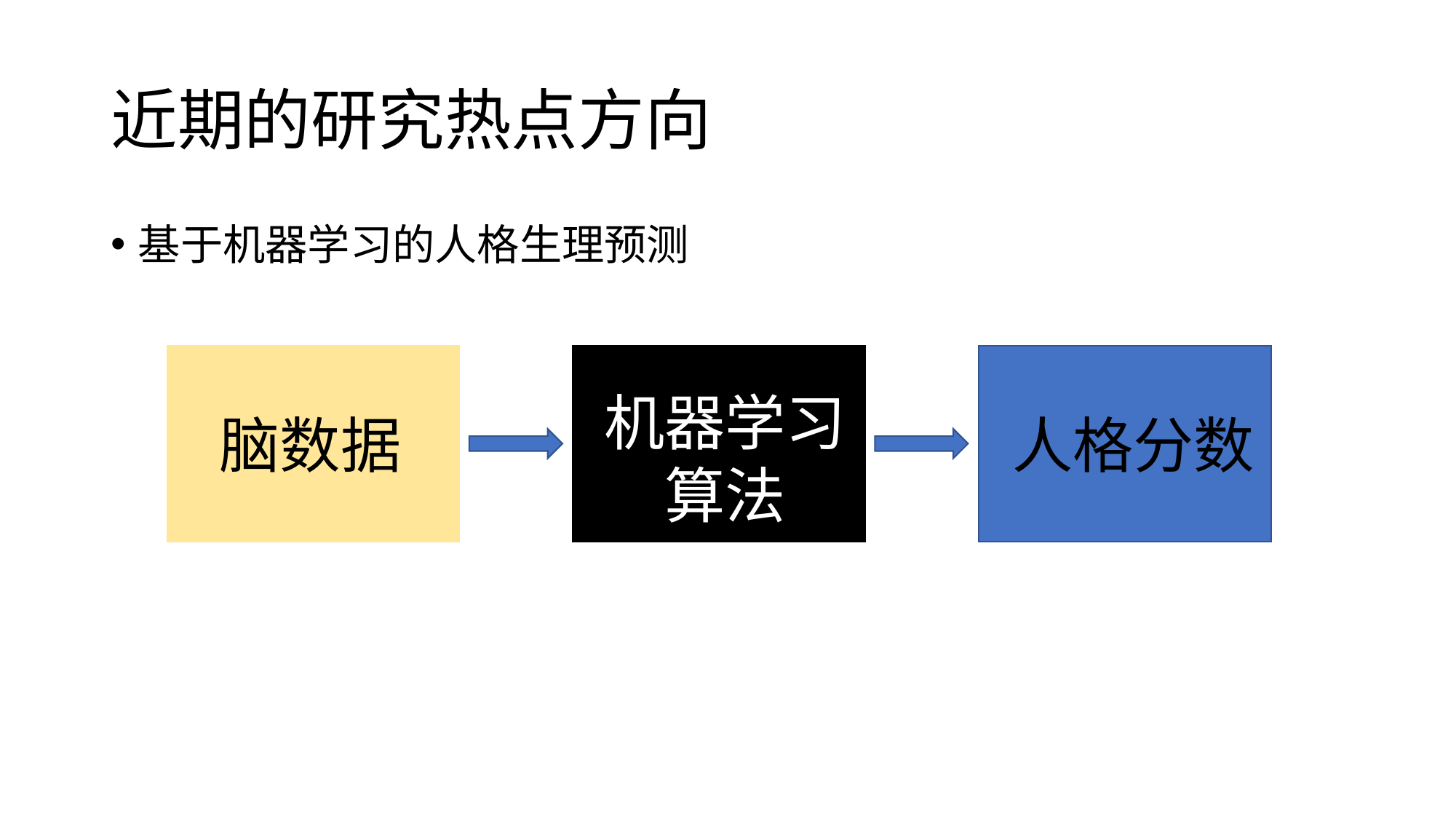

# 近期的研究热点方向
基于机器学习的人格生理预测

机器学习算法
脑数据
人格分数